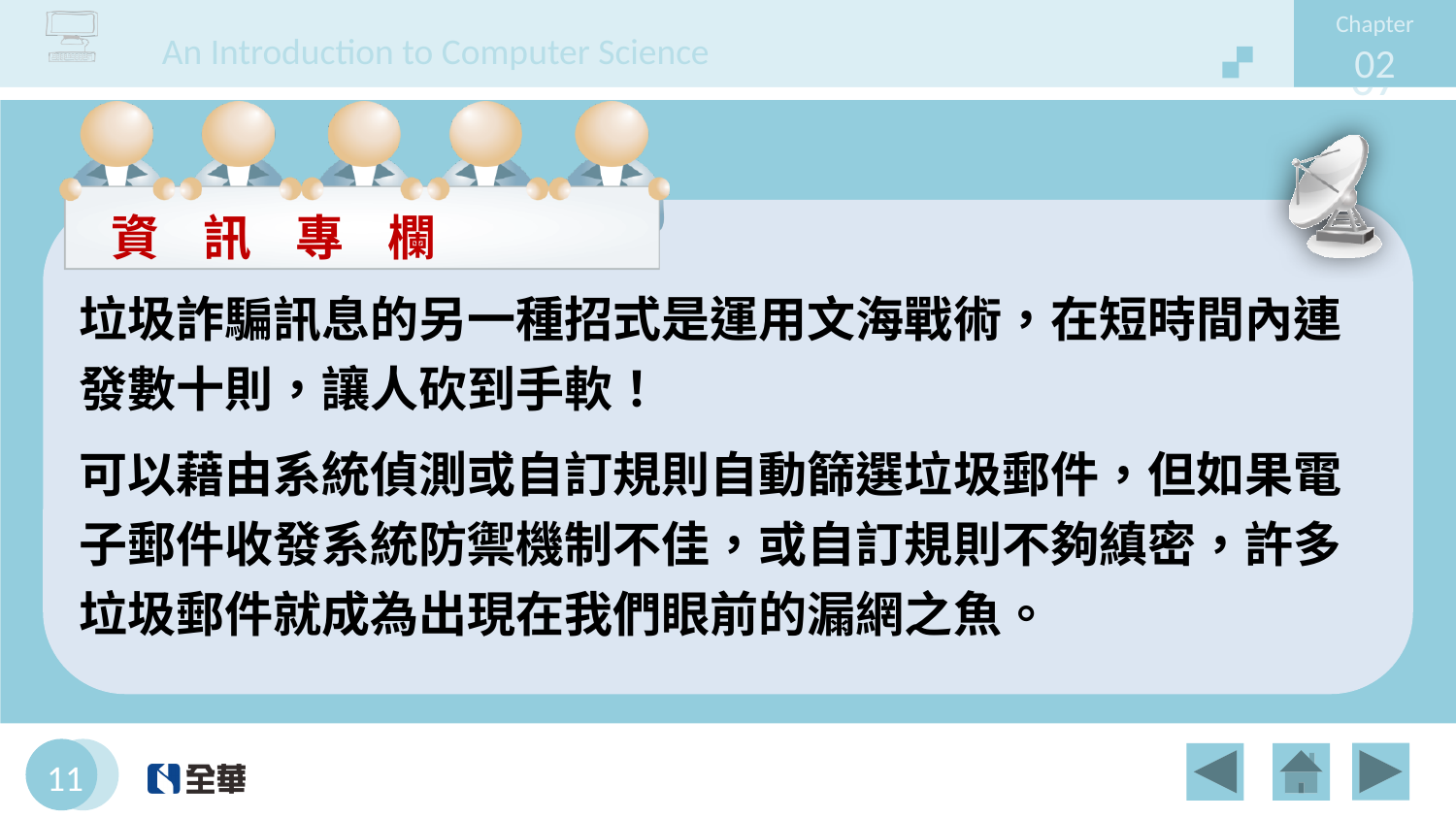

垃圾詐騙訊息的另一種招式是運用文海戰術，在短時間內連發數十則，讓人砍到手軟！
可以藉由系統偵測或自訂規則自動篩選垃圾郵件，但如果電子郵件收發系統防禦機制不佳，或自訂規則不夠縝密，許多垃圾郵件就成為出現在我們眼前的漏網之魚。